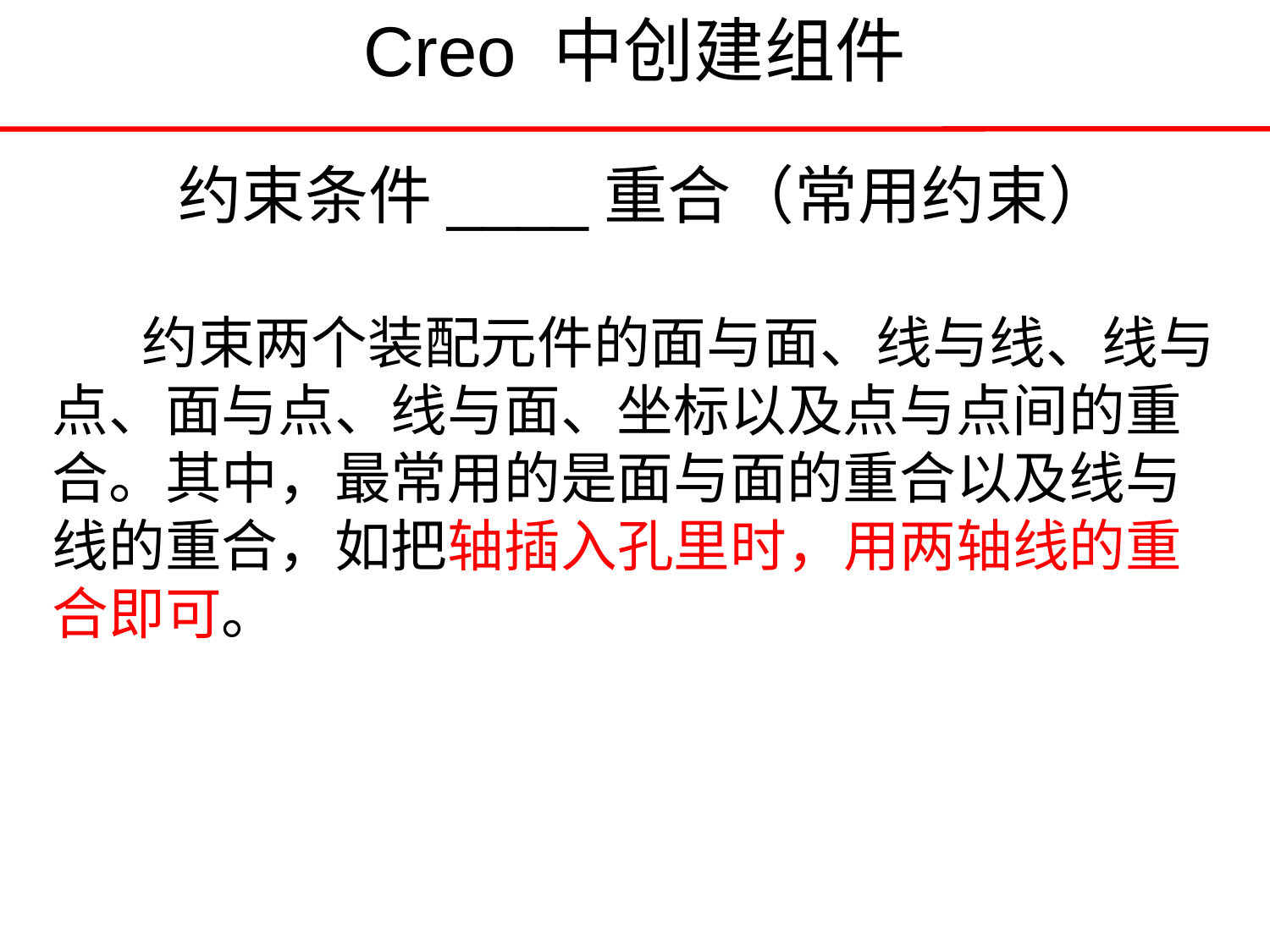

Creo 中创建组件

约束条件____重合（常用约束）

      约束两个装配元件的面与面、线与线、线与点、面与点、线与面、坐标以及点与点间的重合。其中，最常用的是面与面的重合以及线与线的重合，如把轴插入孔里时，用两轴线的重合即可。